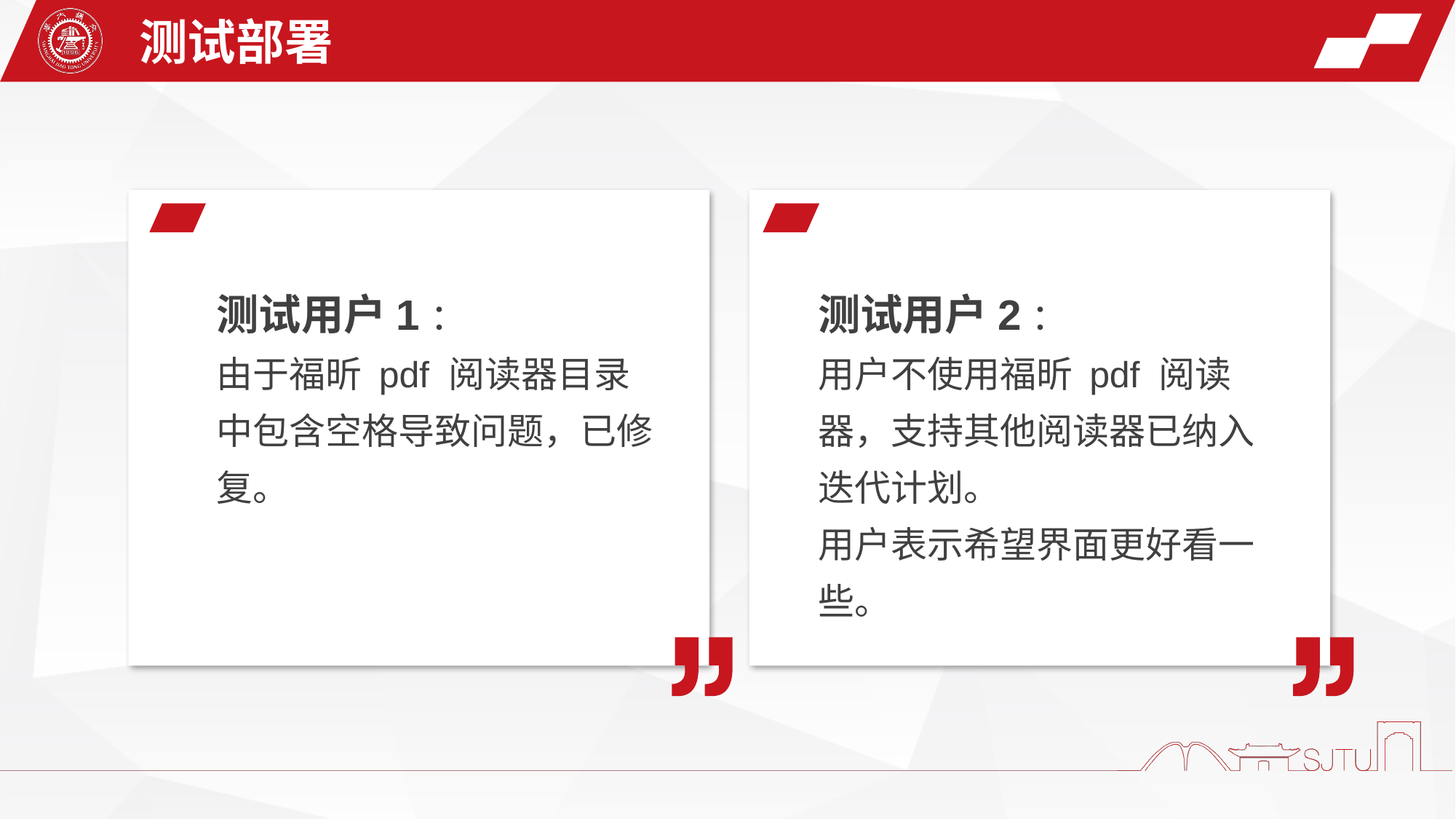

测试部署

测试用户1：
由于福昕 pdf 阅读器目录中包含空格导致问题，已修复。
测试用户2：
用户不使用福昕 pdf 阅读器，支持其他阅读器已纳入迭代计划。
用户表示希望界面更好看一些。